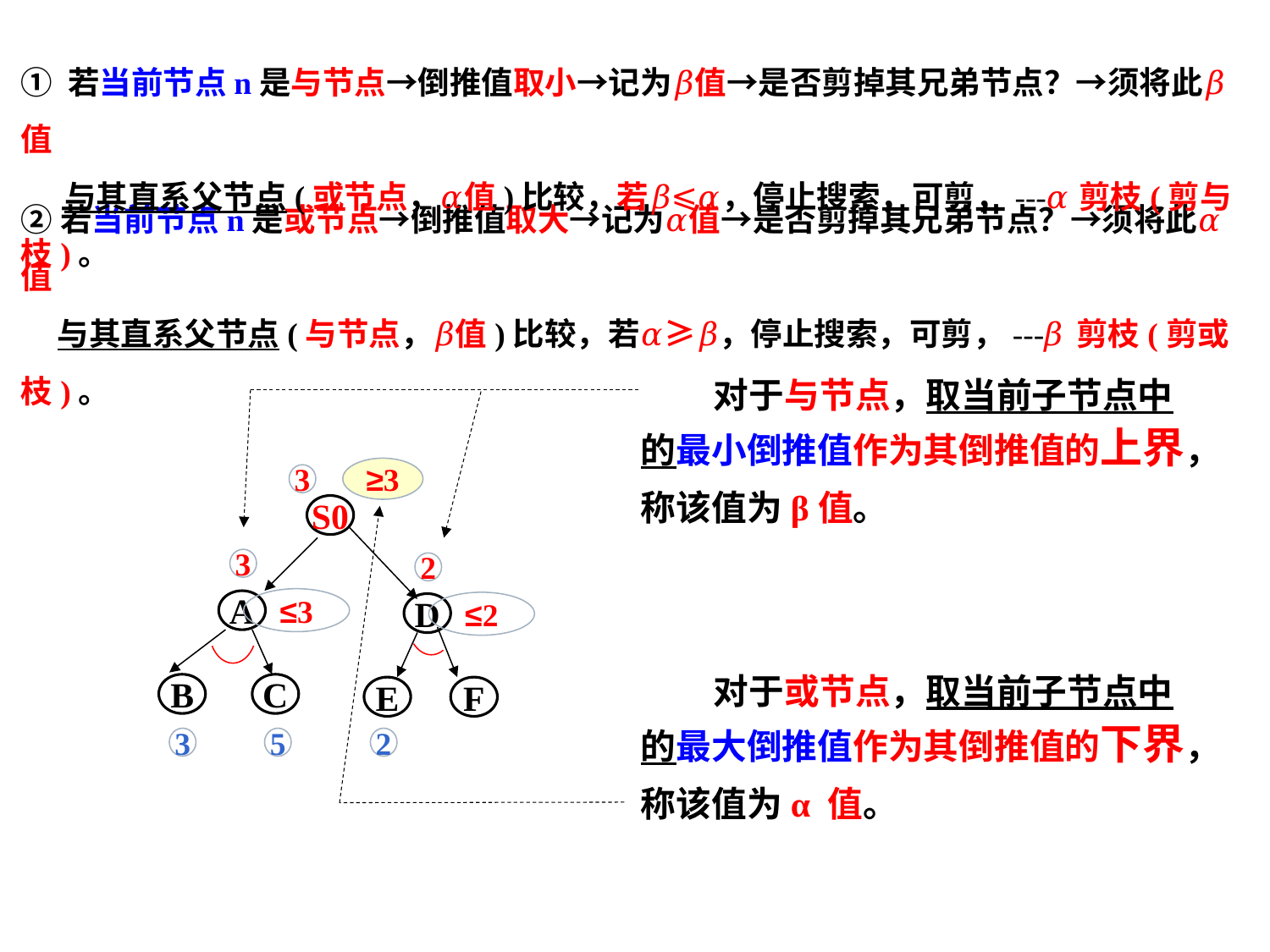

① 若当前节点n是与节点→倒推值取小→记为𝛽值→是否剪掉其兄弟节点？→须将此𝛽值
     与其直系父节点(或节点，𝛼值)比较，若𝛽⩽𝛼，停止搜索，可剪，---𝛼剪枝(剪与枝)。
②若当前节点n是或节点→倒推值取大→记为𝛼值→是否剪掉其兄弟节点？→须将此𝛼值
    与其直系父节点(与节点，𝛽值)比较，若𝛼≥𝛽，停止搜索，可剪，---𝛽剪枝(剪或枝)。
        对于与节点，取当前子节点中的最小倒推值作为其倒推值的上界，称该值为β值。
≥3
3
S0

A

B
C
D

E
F
3
5
2
        对于或节点，取当前子节点中的最大倒推值作为其倒推值的下界，称该值为α 值。
3
2
≤3
≤2